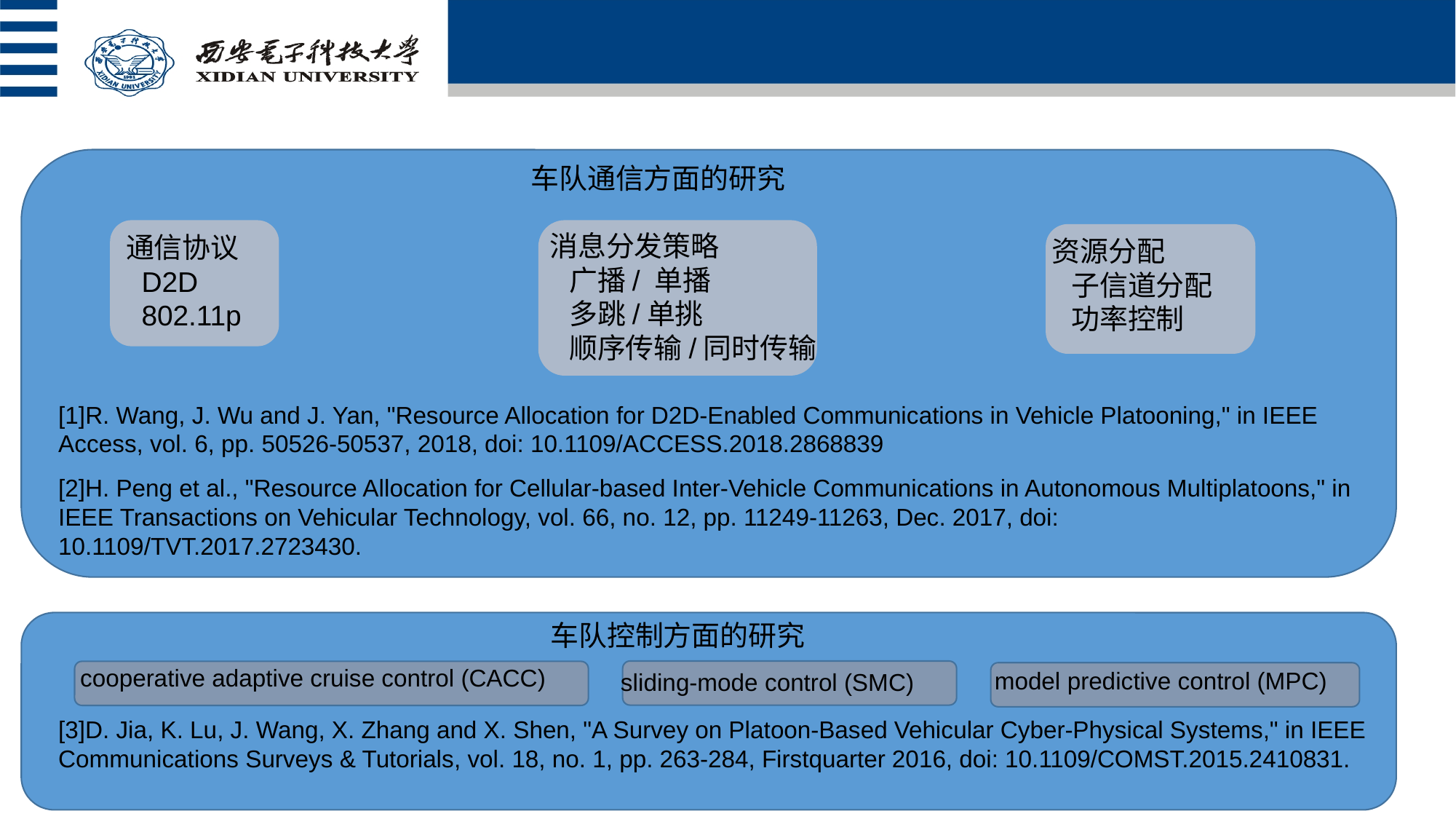

车队通信方面的研究

消息分发策略
  广播/ 单播
  多跳/单挑
  顺序传输/同时传输
通信协议
  D2D
  802.11p

资源分配
  子信道分配
  功率控制
[1]R. Wang, J. Wu and J. Yan, "Resource Allocation for D2D-Enabled Communications in Vehicle Platooning," in IEEE Access, vol. 6, pp. 50526-50537, 2018, doi: 10.1109/ACCESS.2018.2868839
[2]H. Peng et al., "Resource Allocation for Cellular-based Inter-Vehicle Communications in Autonomous Multiplatoons," in IEEE Transactions on Vehicular Technology, vol. 66, no. 12, pp. 11249-11263, Dec. 2017, doi: 10.1109/TVT.2017.2723430.

车队控制方面的研究
cooperative adaptive cruise control (CACC)
 sliding-mode control (SMC)
 model predictive control (MPC)

[3]D. Jia, K. Lu, J. Wang, X. Zhang and X. Shen, "A Survey on Platoon-Based Vehicular Cyber-Physical Systems," in IEEE Communications Surveys & Tutorials, vol. 18, no. 1, pp. 263-284, Firstquarter 2016, doi: 10.1109/COMST.2015.2410831.